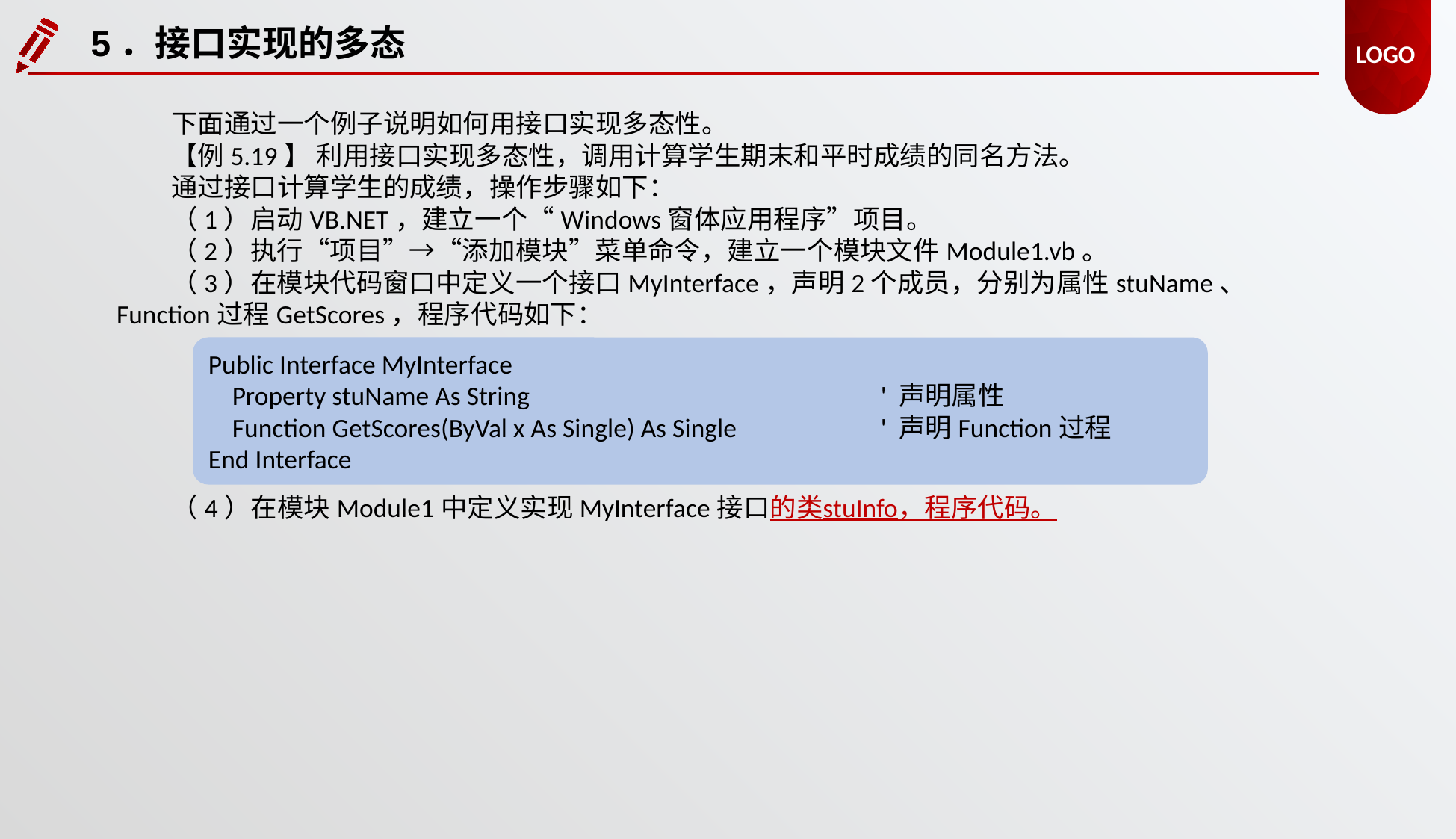

5．接口实现的多态
下面通过一个例子说明如何用接口实现多态性。
【例5.19】 利用接口实现多态性，调用计算学生期末和平时成绩的同名方法。
通过接口计算学生的成绩，操作步骤如下：
（1）启动VB.NET，建立一个“Windows窗体应用程序”项目。
（2）执行“项目”→“添加模块”菜单命令，建立一个模块文件Module1.vb。
（3）在模块代码窗口中定义一个接口MyInterface，声明2个成员，分别为属性stuName、Function过程GetScores，程序代码如下：
Public Interface MyInterface
    Property stuName As String 				' 声明属性
    Function GetScores(ByVal x As Single) As Single 		' 声明Function过程
End Interface
（4）在模块Module1中定义实现MyInterface接口的类stuInfo，程序代码。